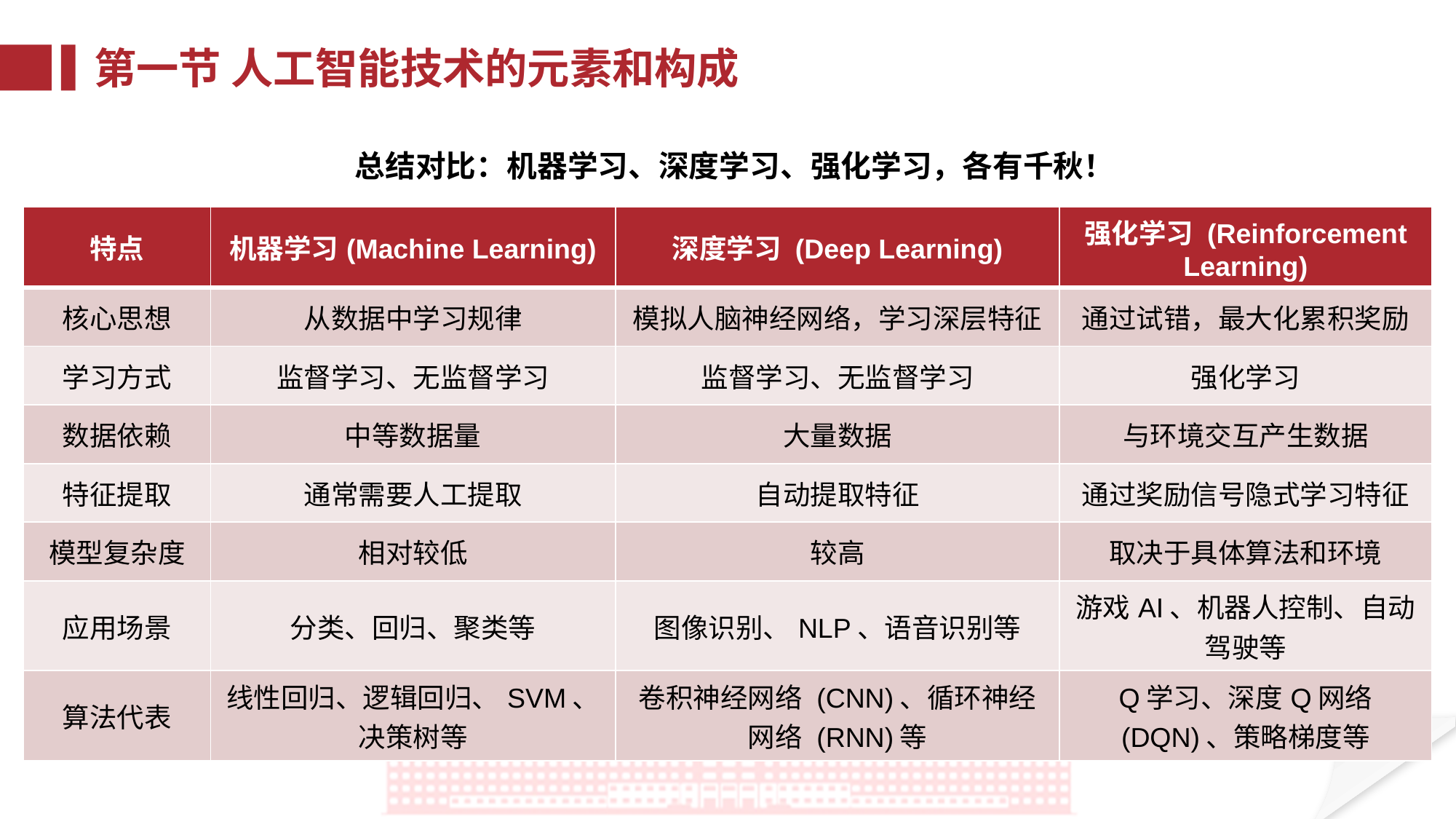

第一节 人工智能技术的元素和构成
 总结对比：机器学习、深度学习、强化学习，各有千秋！
| 特点 | 机器学习(Machine Learning) | 深度学习 (Deep Learning) | 强化学习 (Reinforcement Learning) |
| --- | --- | --- | --- |
| 核心思想 | 从数据中学习规律 | 模拟人脑神经网络，学习深层特征 | 通过试错，最大化累积奖励 |
| 学习方式 | 监督学习、无监督学习 | 监督学习、无监督学习 | 强化学习 |
| 数据依赖 | 中等数据量 | 大量数据 | 与环境交互产生数据 |
| 特征提取 | 通常需要人工提取 | 自动提取特征 | 通过奖励信号隐式学习特征 |
| 模型复杂度 | 相对较低 | 较高 | 取决于具体算法和环境 |
| 应用场景 | 分类、回归、聚类等 | 图像识别、NLP、语音识别等 | 游戏AI、机器人控制、自动驾驶等 |
| 算法代表 | 线性回归、逻辑回归、SVM、决策树等 | 卷积神经网络 (CNN)、循环神经网络 (RNN)等 | Q学习、深度Q网络 (DQN)、策略梯度等 |